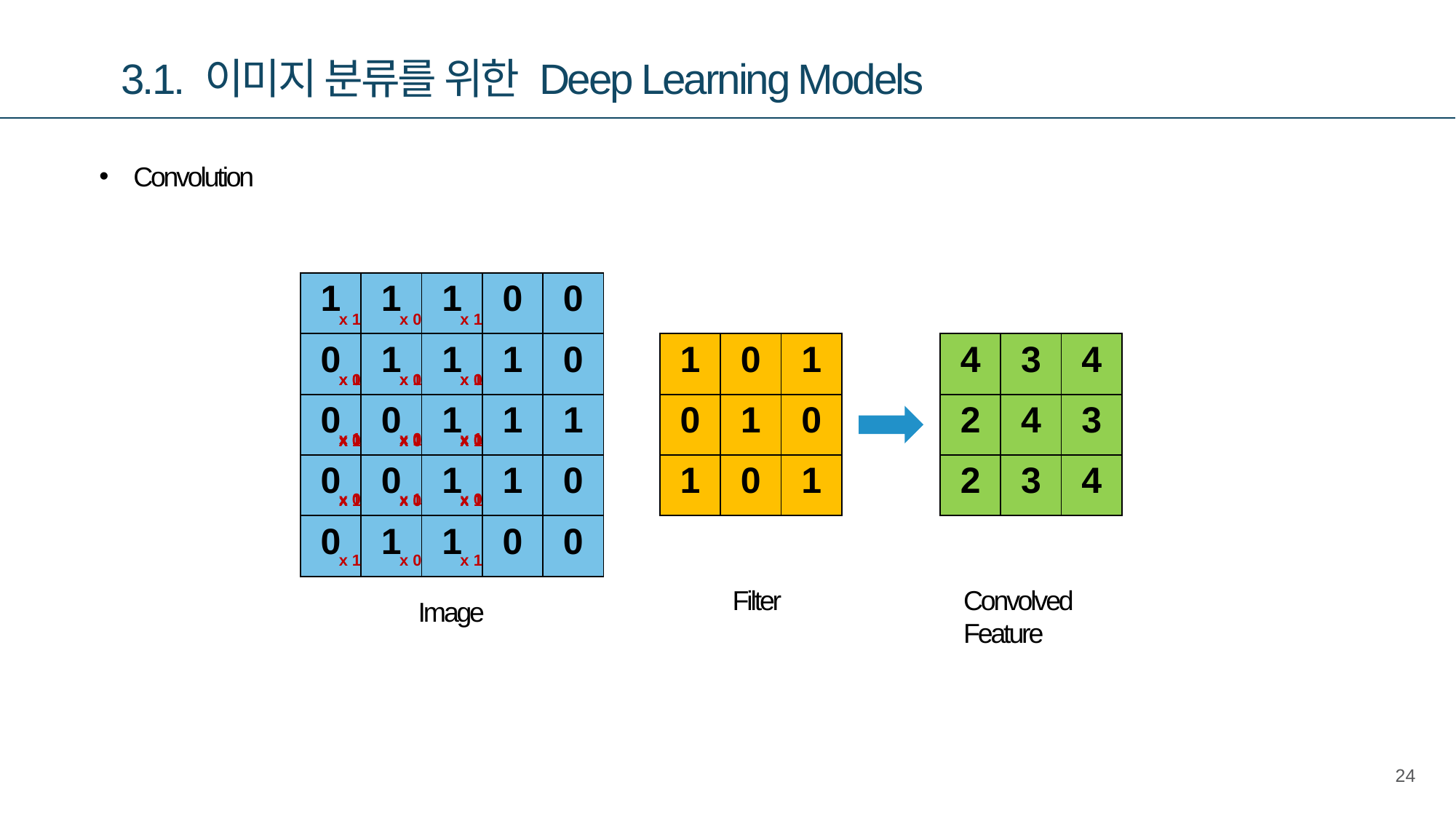

3.1. 이미지 분류를 위한 Deep Learning Models
Convolution
| 1 | 1 | 1 | 0 | 0 |
| --- | --- | --- | --- | --- |
| 0 | 1 | 1 | 1 | 0 |
| 0 | 0 | 1 | 1 | 1 |
| 0 | 0 | 1 | 1 | 0 |
| 0 | 1 | 1 | 0 | 0 |
| x1 | x0 | x1 |
| --- | --- | --- |
| x0 | x1 | x0 |
| x1 | x0 | x1 |
| 4 | 3 | 4 |
| --- | --- | --- |
| 2 | 4 | 3 |
| 2 | 3 |  |
| 4 | 3 | 4 |
| --- | --- | --- |
| 2 | 4 | 3 |
| 2 | 3 | 4 |
| 4 | 3 | 4 |
| --- | --- | --- |
| 2 | 4 | 3 |
| 2 |  |  |
| 4 | 3 | 4 |
| --- | --- | --- |
| 2 | 4 | 3 |
|  |  |  |
| 4 | 3 | 4 |
| --- | --- | --- |
| 2 | 4 |  |
|  |  |  |
| 4 | 3 | 4 |
| --- | --- | --- |
| 2 |  |  |
|  |  |  |
| 1 | 0 | 1 |
| --- | --- | --- |
| 0 | 1 | 0 |
| 1 | 0 | 1 |
| 4 | 3 | 4 |
| --- | --- | --- |
|  |  |  |
|  |  |  |
| 4 | 3 |  |
| --- | --- | --- |
|  |  |  |
|  |  |  |
|  |  |  |
| --- | --- | --- |
|  |  |  |
|  |  |  |
| 4 |  |  |
| --- | --- | --- |
|  |  |  |
|  |  |  |
| x1 | x0 | x1 |
| --- | --- | --- |
| x0 | x1 | x0 |
| x1 | x0 | x1 |

| x1 | x0 | x1 |
| --- | --- | --- |
| x0 | x1 | x0 |
| x1 | x0 | x1 |
Filter
Convolved
Feature
Image